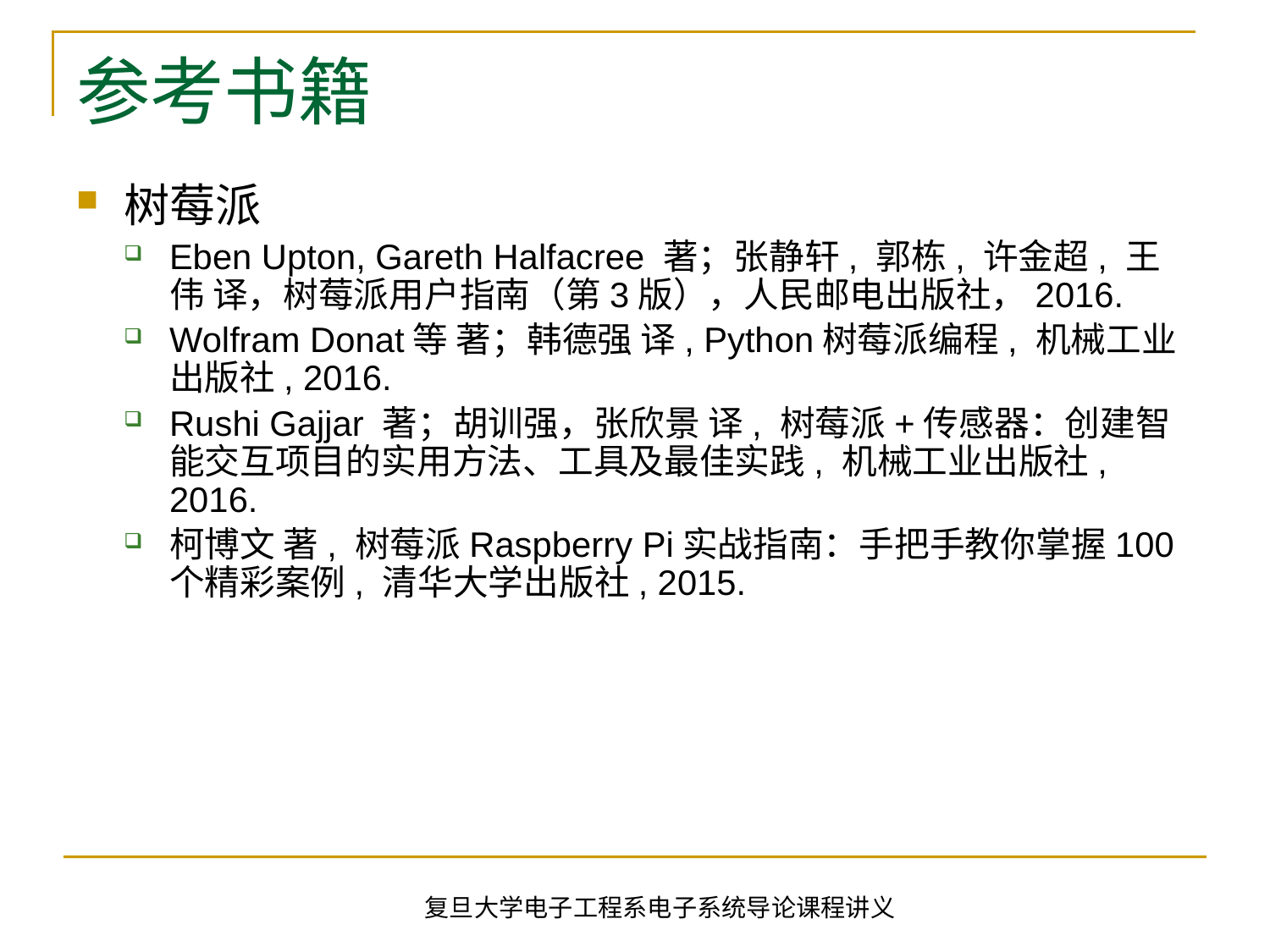

# 参考书籍
树莓派
Eben Upton, Gareth Halfacree 著；张静轩, 郭栋, 许金超, 王伟 译，树莓派用户指南（第3版），人民邮电出版社，2016.
Wolfram Donat等 著；韩德强 译, Python树莓派编程, 机械工业出版社, 2016.
Rushi Gajjar 著；胡训强，张欣景 译, 树莓派+传感器：创建智能交互项目的实用方法、工具及最佳实践, 机械工业出版社, 2016.
柯博文 著, 树莓派Raspberry Pi实战指南：手把手教你掌握100个精彩案例, 清华大学出版社, 2015.